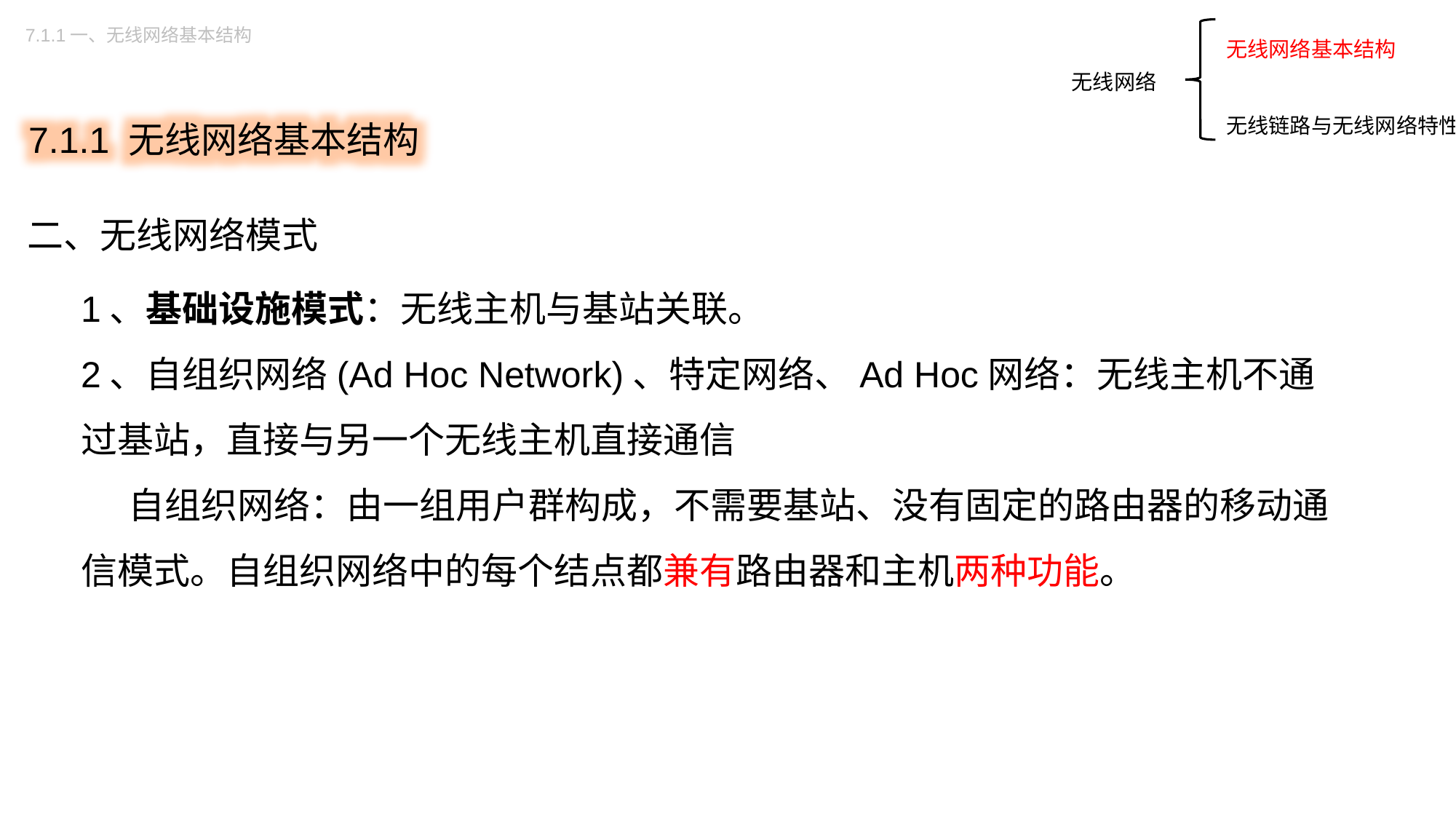

无线网络基本结构

无线链路与无线网络特性
7.1.1一、无线网络基本结构

无线网络
7.1.1 无线网络基本结构
二、无线网络模式
1、基础设施模式：无线主机与基站关联。
2、自组织网络(Ad Hoc Network)、特定网络、Ad Hoc网络：无线主机不通过基站，直接与另一个无线主机直接通信
      自组织网络：由一组用户群构成，不需要基站、没有固定的路由器的移动通信模式。自组织网络中的每个结点都兼有路由器和主机两种功能。